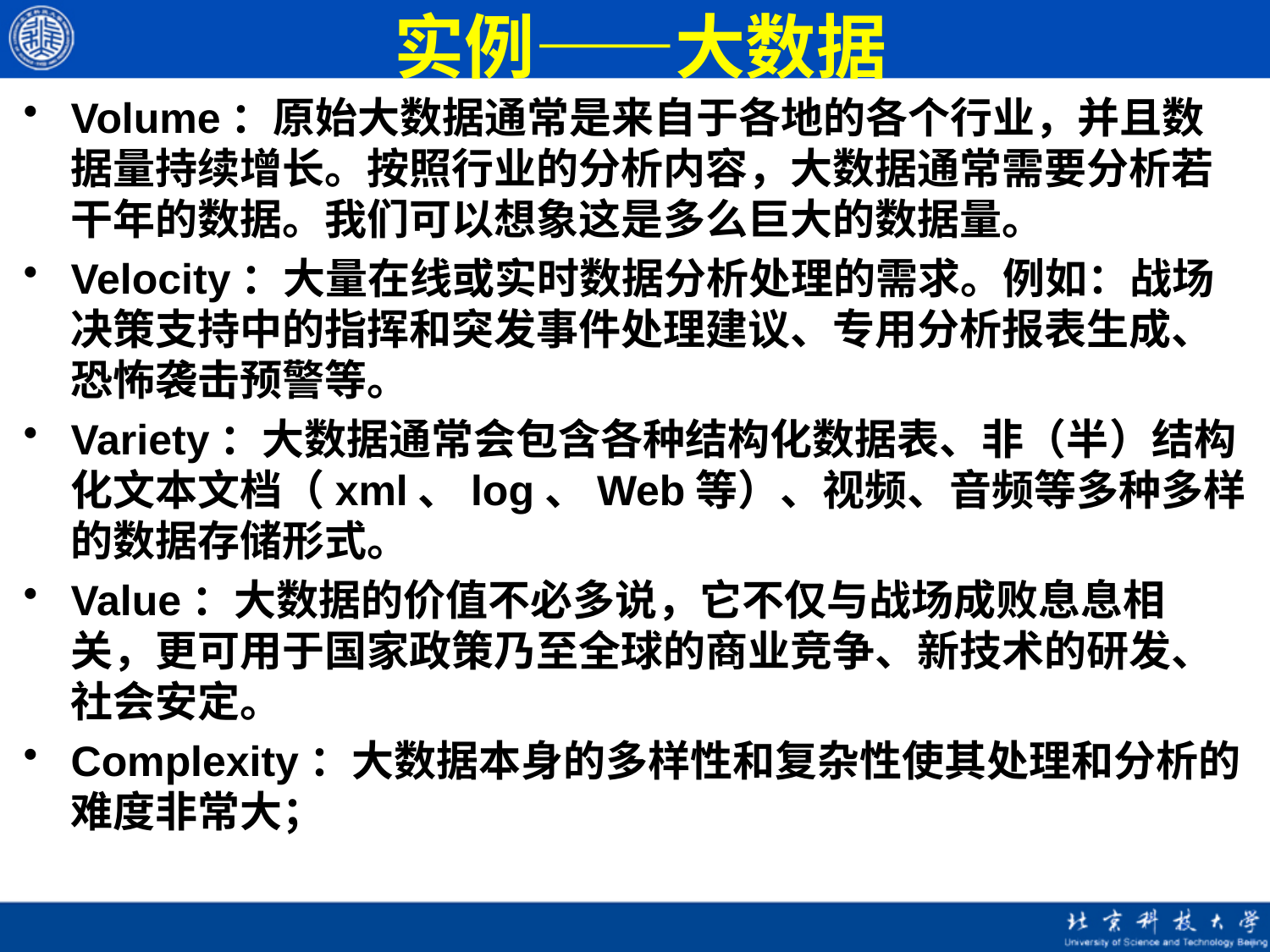

# 实例——大数据
Volume：原始大数据通常是来自于各地的各个行业，并且数据量持续增长。按照行业的分析内容，大数据通常需要分析若干年的数据。我们可以想象这是多么巨大的数据量。
Velocity：大量在线或实时数据分析处理的需求。例如：战场决策支持中的指挥和突发事件处理建议、专用分析报表生成、恐怖袭击预警等。
Variety：大数据通常会包含各种结构化数据表、非（半）结构化文本文档（xml、log、Web等）、视频、音频等多种多样的数据存储形式。
Value：大数据的价值不必多说，它不仅与战场成败息息相关，更可用于国家政策乃至全球的商业竞争、新技术的研发、社会安定。
Complexity：大数据本身的多样性和复杂性使其处理和分析的难度非常大；